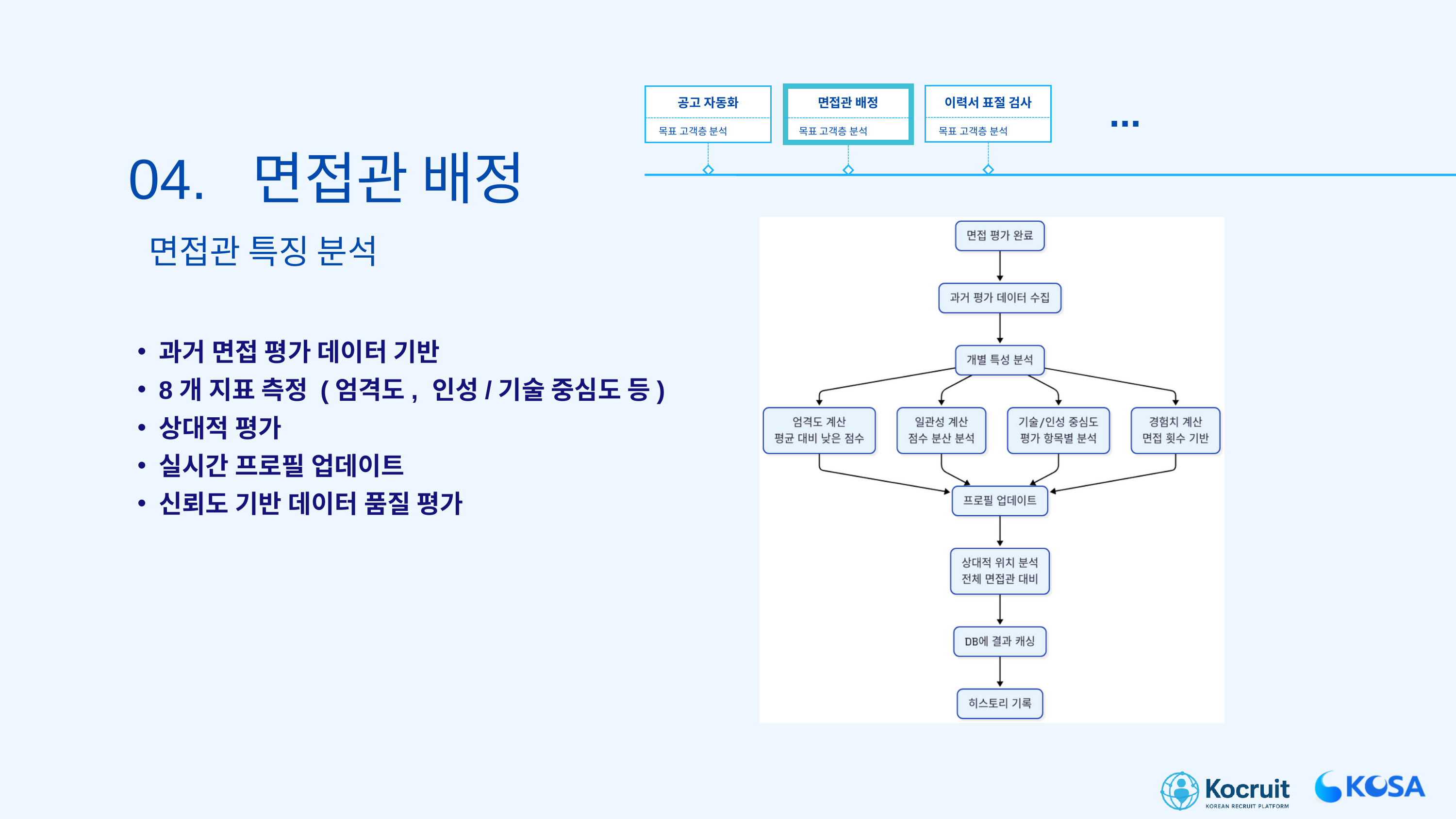

...
이력서 표절 검사
공고 자동화
면접관 배정

목표 고객층 분석
목표 고객층 분석
목표 고객층 분석
04.  면접관 배정

면접관 특징 분석
과거 면접 평가 데이터 기반
8개 지표 측정 (엄격도, 인성/기술 중심도 등)
상대적 평가
실시간 프로필 업데이트
신뢰도 기반 데이터 품질 평가